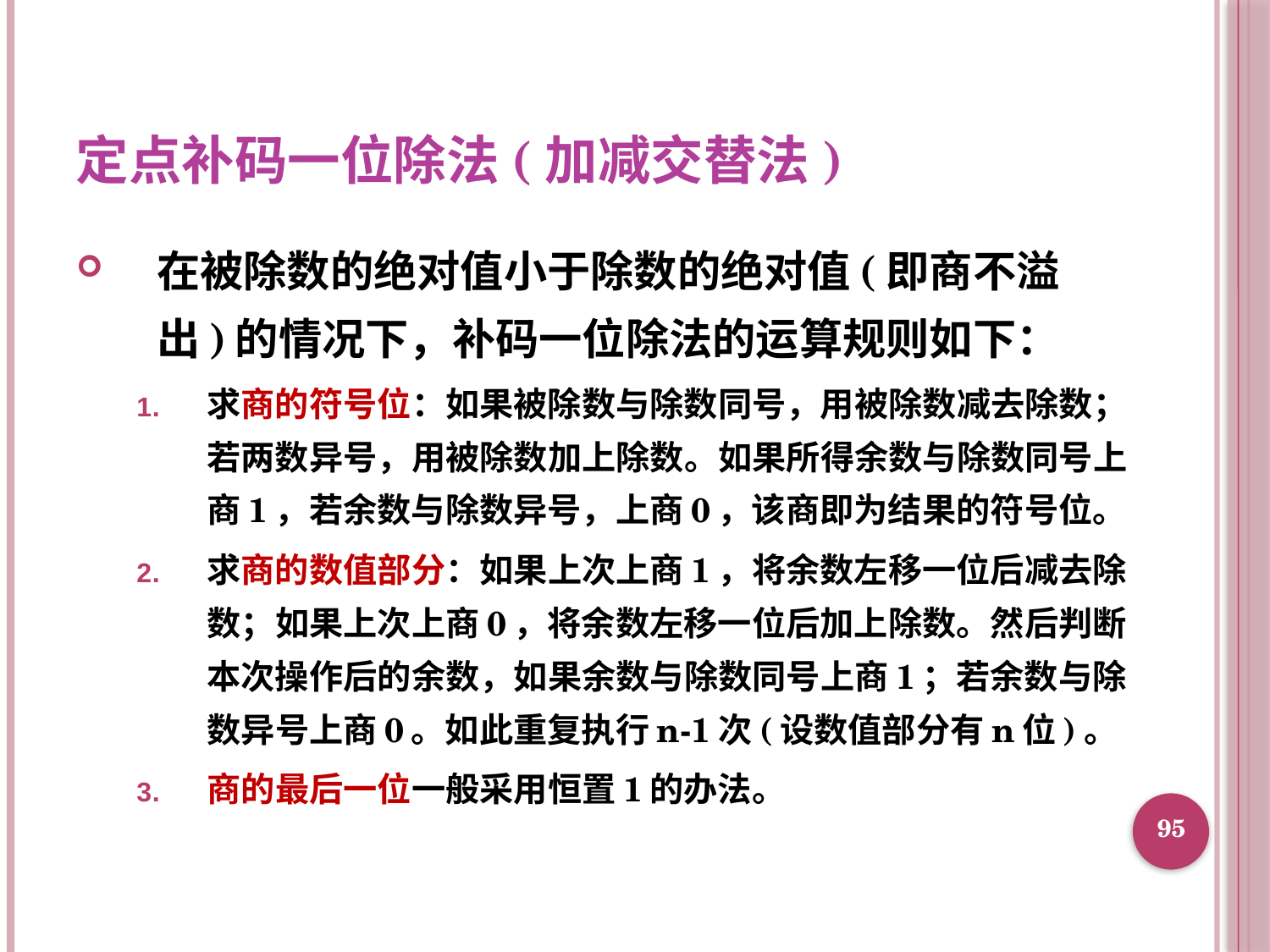

# 定点补码一位除法(加减交替法)
在被除数的绝对值小于除数的绝对值(即商不溢出)的情况下，补码一位除法的运算规则如下：
求商的符号位：如果被除数与除数同号，用被除数减去除数；若两数异号，用被除数加上除数。如果所得余数与除数同号上商1，若余数与除数异号，上商0，该商即为结果的符号位。
求商的数值部分：如果上次上商1，将余数左移一位后减去除数；如果上次上商0，将余数左移一位后加上除数。然后判断本次操作后的余数，如果余数与除数同号上商1；若余数与除数异号上商0。如此重复执行n-1次(设数值部分有n位)。
商的最后一位一般采用恒置1的办法。

95